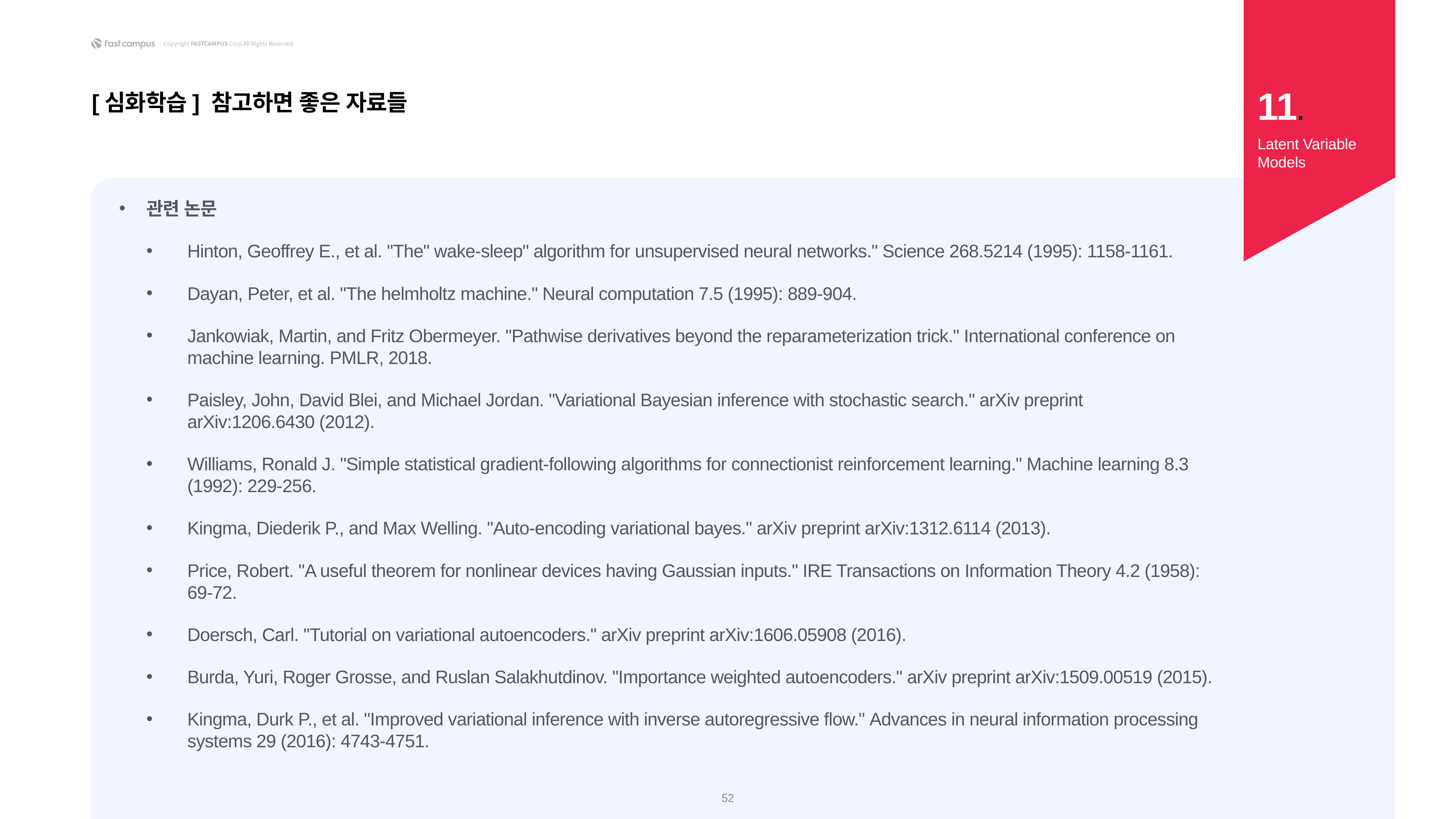

11.
[심화학습] 참고하면 좋은 자료들
Latent Variable Models

관련 논문
Hinton, Geoffrey E., et al. "The" wake-sleep" algorithm for unsupervised neural networks." Science 268.5214 (1995): 1158-1161.
Dayan, Peter, et al. "The helmholtz machine." Neural computation 7.5 (1995): 889-904.
Jankowiak, Martin, and Fritz Obermeyer. "Pathwise derivatives beyond the reparameterization trick." International conference on machine learning. PMLR, 2018.
Paisley, John, David Blei, and Michael Jordan. "Variational Bayesian inference with stochastic search." arXiv preprint arXiv:1206.6430 (2012).
Williams, Ronald J. "Simple statistical gradient-following algorithms for connectionist reinforcement learning." Machine learning 8.3 (1992): 229-256.
Kingma, Diederik P., and Max Welling. "Auto-encoding variational bayes." arXiv preprint arXiv:1312.6114 (2013).
Price, Robert. "A useful theorem for nonlinear devices having Gaussian inputs." IRE Transactions on Information Theory 4.2 (1958): 69-72.
Doersch, Carl. "Tutorial on variational autoencoders." arXiv preprint arXiv:1606.05908 (2016).
Burda, Yuri, Roger Grosse, and Ruslan Salakhutdinov. "Importance weighted autoencoders." arXiv preprint arXiv:1509.00519 (2015).
Kingma, Durk P., et al. "Improved variational inference with inverse autoregressive flow." Advances in neural information processing systems 29 (2016): 4743-4751.
52